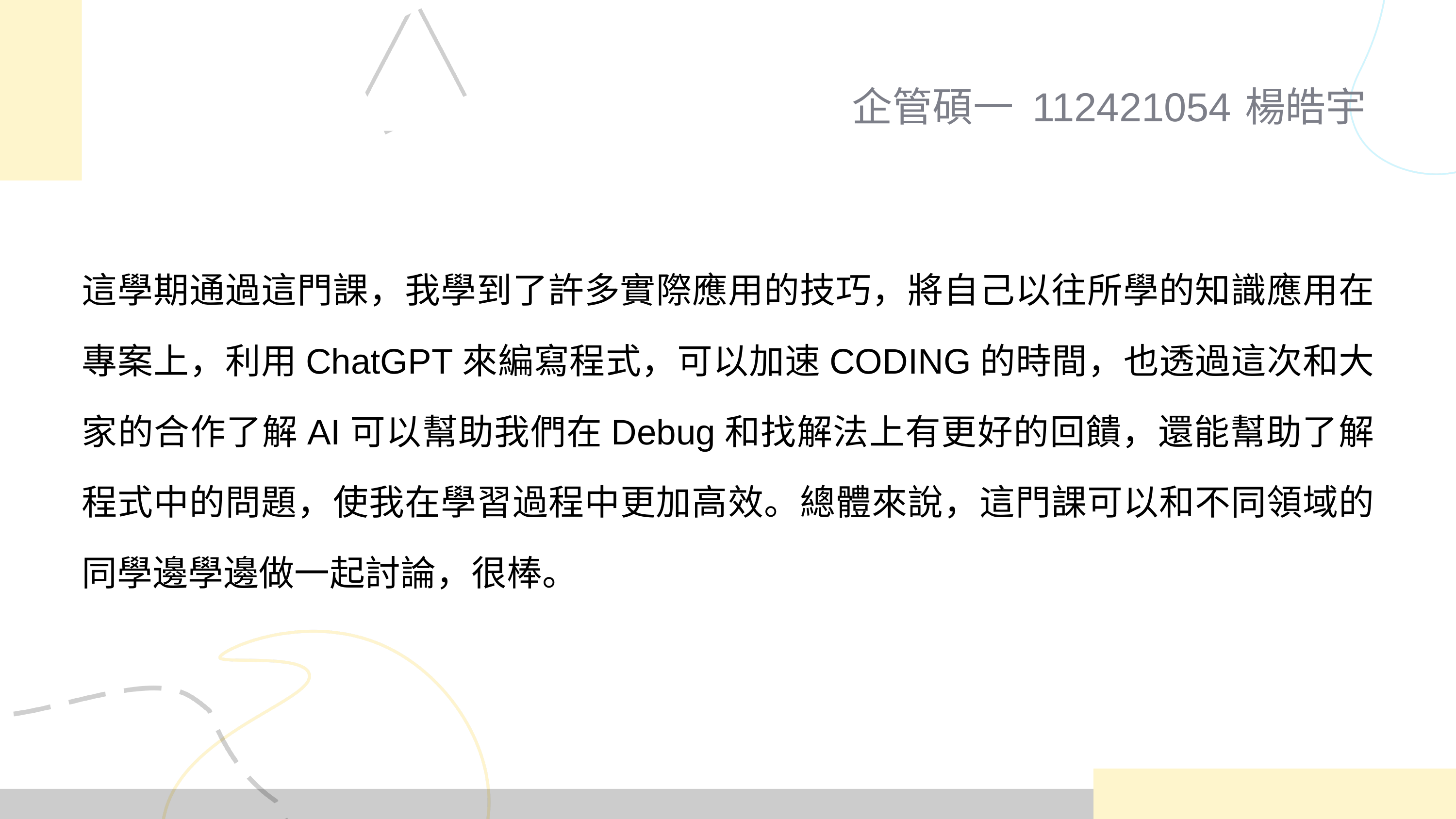

企管碩一 112421054
楊皓宇
這學期通過這門課，我學到了許多實際應用的技巧，將自己以往所學的知識應用在專案上，利用ChatGPT來編寫程式，可以加速CODING的時間，也透過這次和大家的合作了解AI可以幫助我們在Debug和找解法上有更好的回饋，還能幫助了解程式中的問題，使我在學習過程中更加高效。總體來說，這門課可以和不同領域的同學邊學邊做一起討論，很棒。